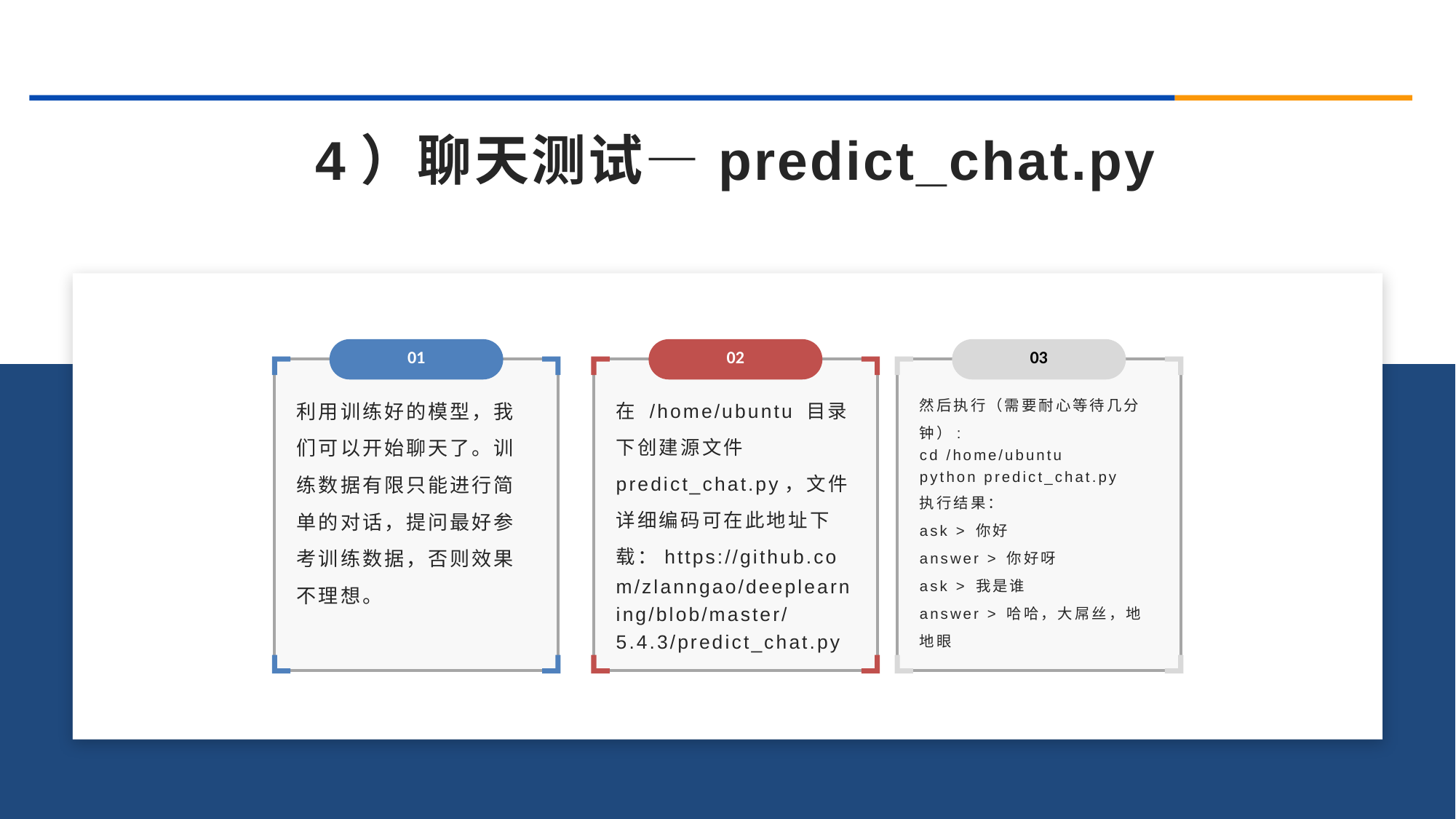

4）聊天测试—predict_chat.py
2
01
02
03

利用训练好的模型，我们可以开始聊天了。训练数据有限只能进行简单的对话，提问最好参考训练数据，否则效果不理想。
在 /home/ubuntu 目录下创建源文件 predict_chat.py，文件详细编码可在此地址下载：https://github.com/zlanngao/deeplearning/blob/master/5.4.3/predict_chat.py
然后执行（需要耐心等待几分钟）:
cd /home/ubuntu
python predict_chat.py
执行结果：
ask > 你好
answer > 你好呀
ask > 我是谁
answer > 哈哈，大屌丝，地地眼